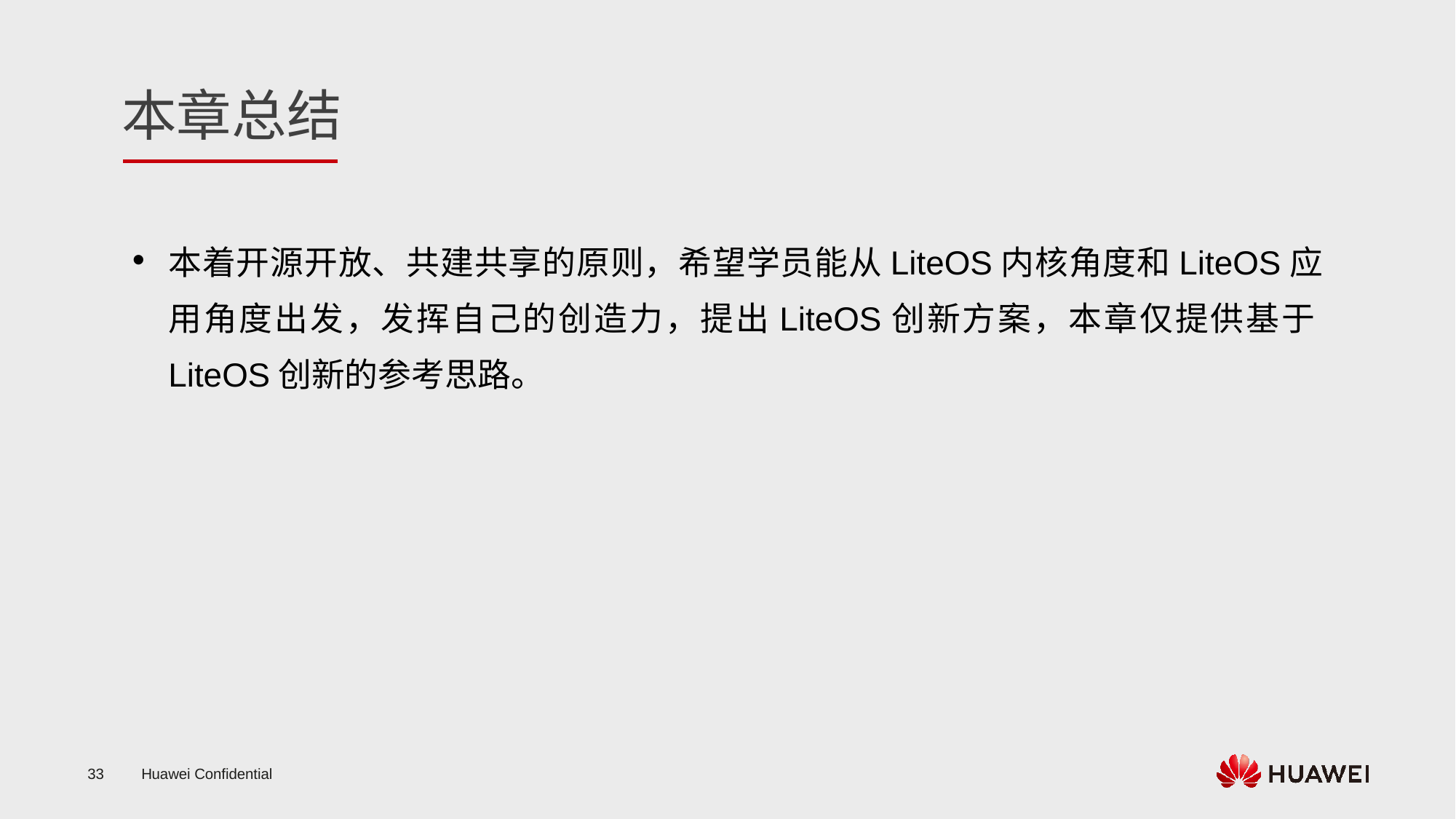

本着开源开放、共建共享的原则，希望学员能从LiteOS内核角度和LiteOS应用角度出发，发挥自己的创造力，提出LiteOS创新方案，本章仅提供基于LiteOS创新的参考思路。